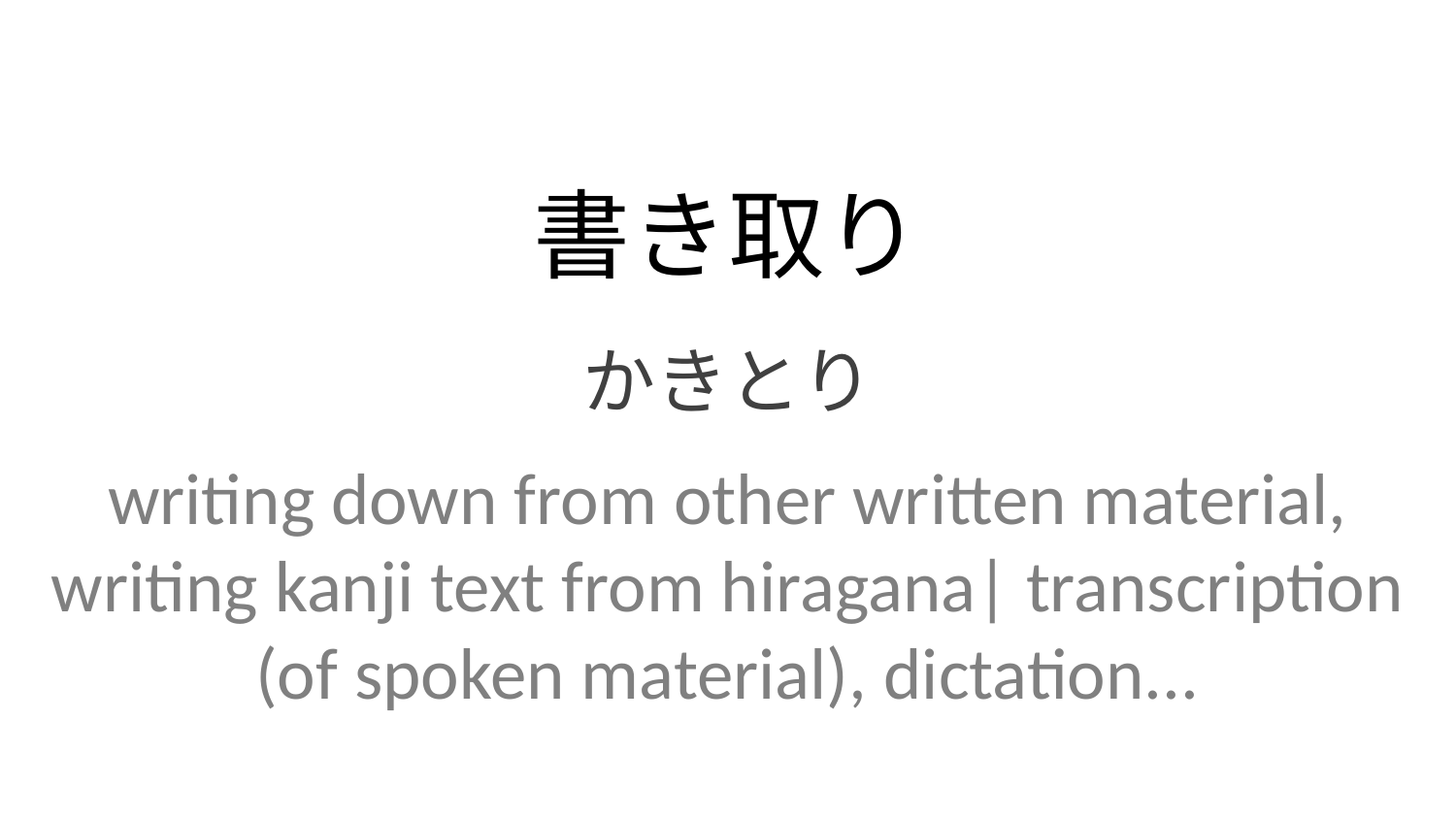

書き取り

かきとり
writing down from other written material, writing kanji text from hiragana| transcription (of spoken material), dictation...